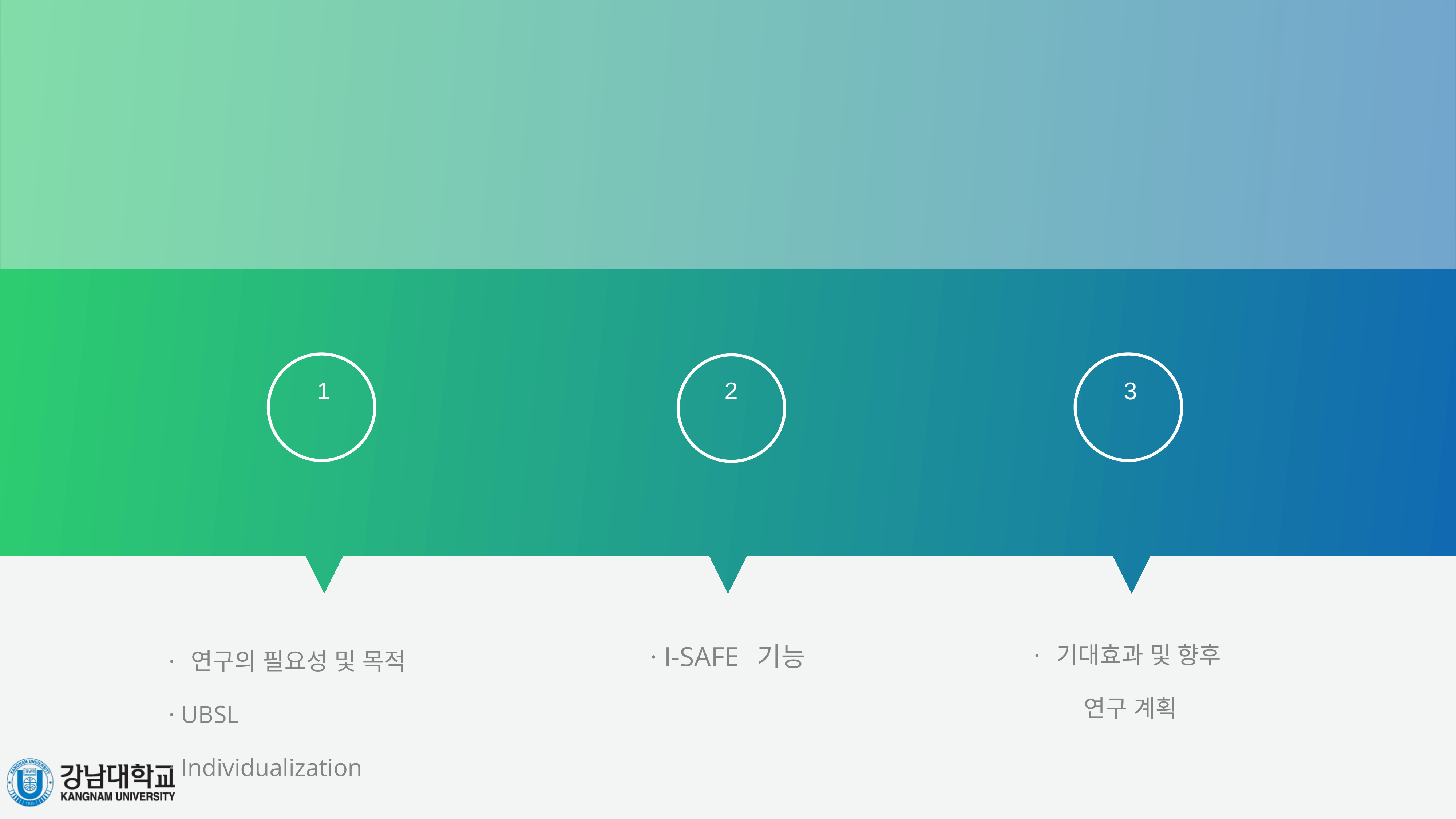

1
2
3
· I-SAFE 기능
· 기대효과 및 향후
연구 계획
· 연구의 필요성 및 목적
· UBSL
· Individualization